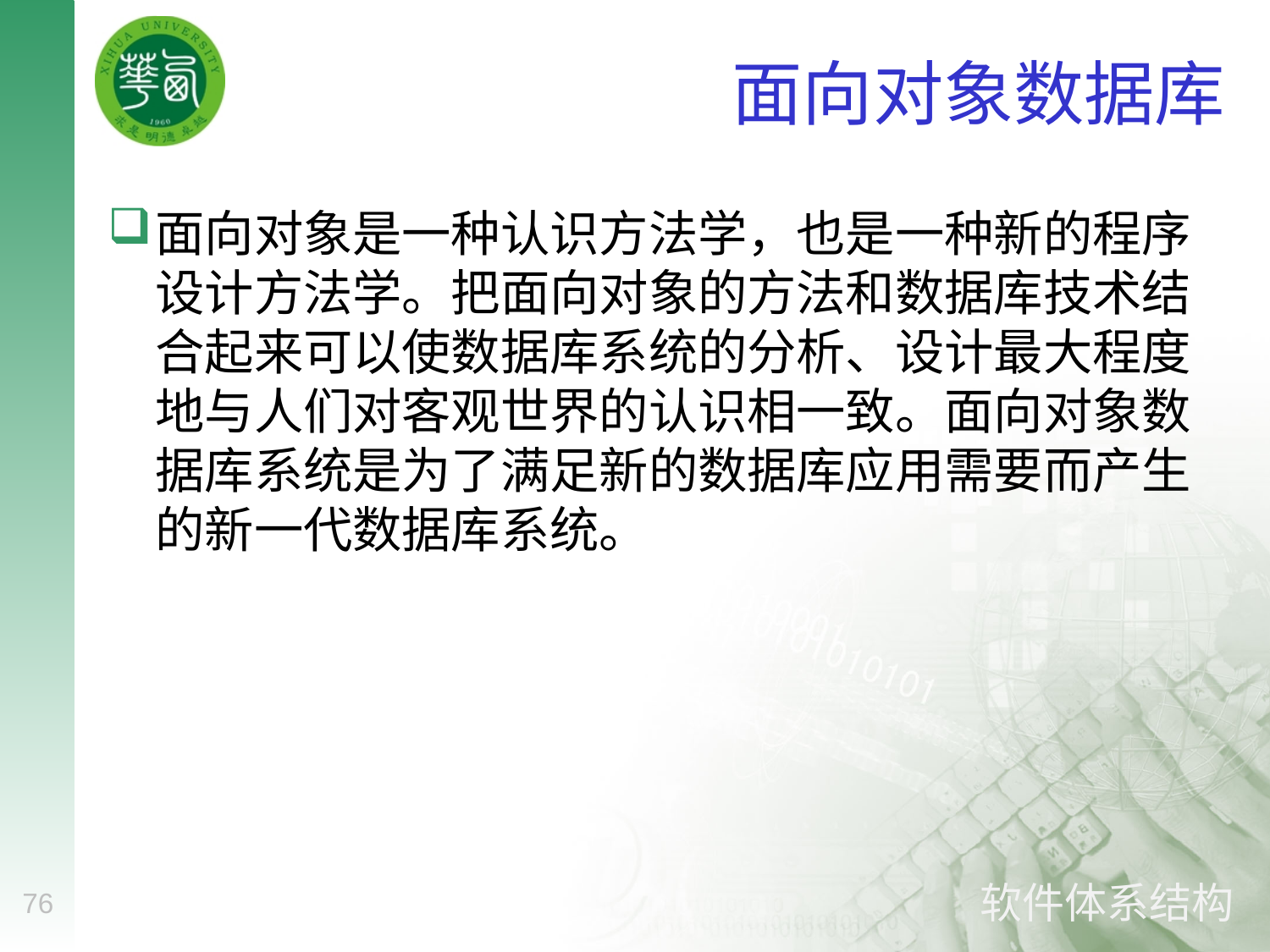

# 面向对象数据库
面向对象是一种认识方法学，也是一种新的程序设计方法学。把面向对象的方法和数据库技术结合起来可以使数据库系统的分析、设计最大程度地与人们对客观世界的认识相一致。面向对象数据库系统是为了满足新的数据库应用需要而产生的新一代数据库系统。

76